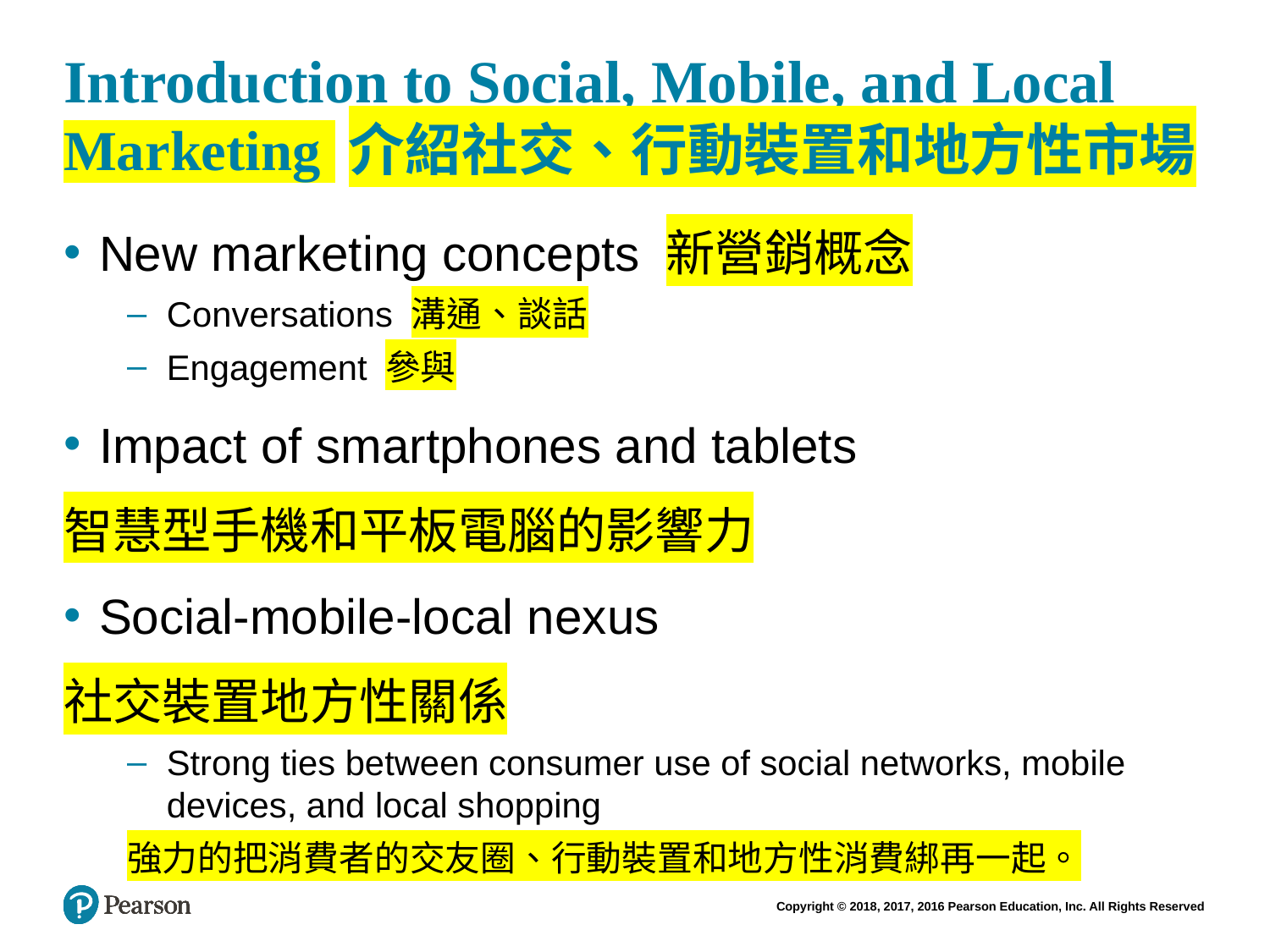

# Introduction to Social, Mobile, and Local Marketing 介紹社交、行動裝置和地方性市場
New marketing concepts 新營銷概念
Conversations 溝通、談話
Engagement 參與
Impact of smartphones and tablets
智慧型手機和平板電腦的影響力
Social-mobile-local nexus
社交裝置地方性關係
Strong ties between consumer use of social networks, mobile devices, and local shopping
強力的把消費者的交友圈、行動裝置和地方性消費綁再一起。